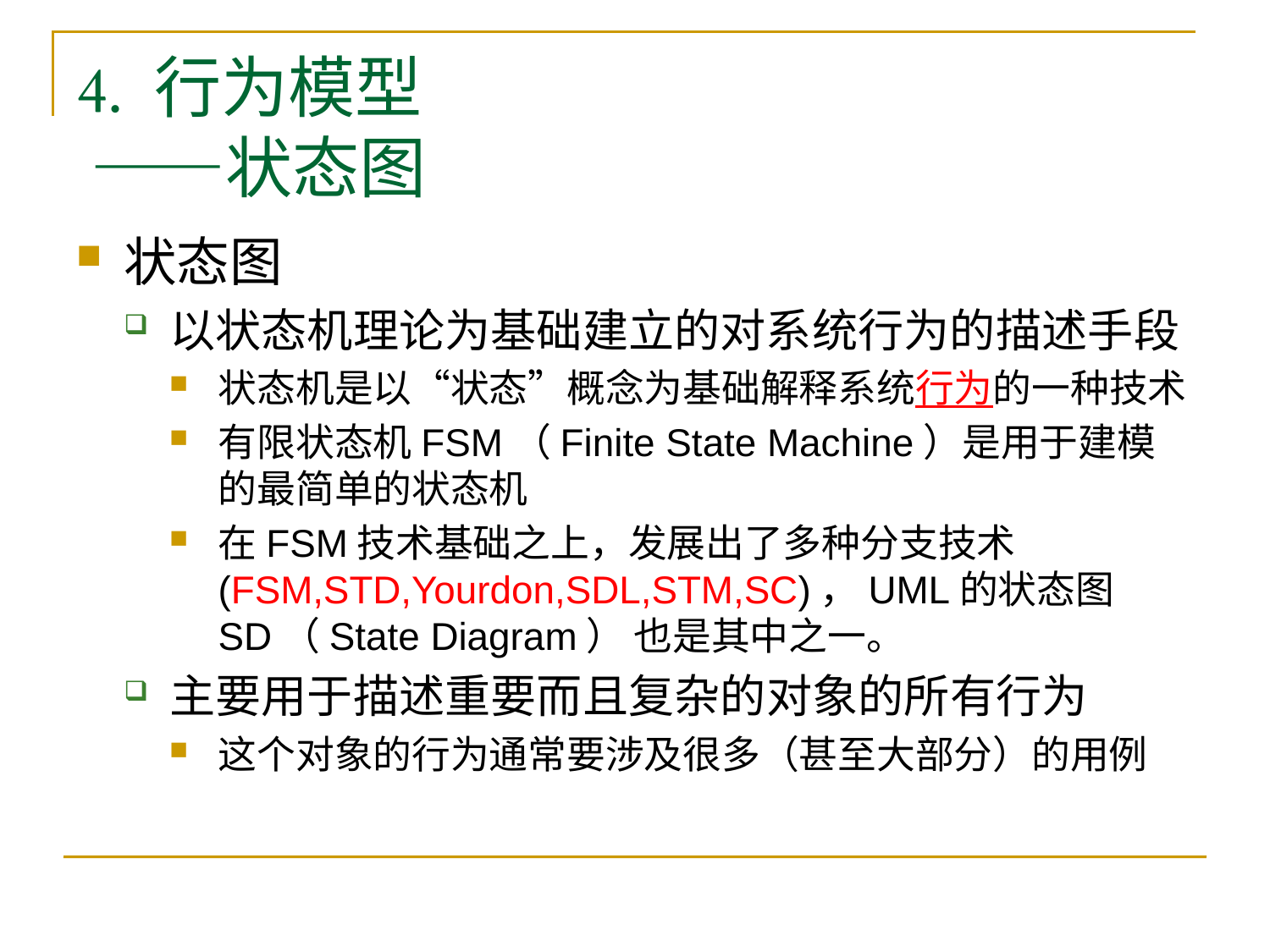

# 4. 行为模型 ——状态图
状态图
以状态机理论为基础建立的对系统行为的描述手段
状态机是以“状态”概念为基础解释系统行为的一种技术
有限状态机FSM（Finite State Machine）是用于建模的最简单的状态机
在FSM技术基础之上，发展出了多种分支技术(FSM,STD,Yourdon,SDL,STM,SC)，UML的状态图SD（State Diagram） 也是其中之一。
主要用于描述重要而且复杂的对象的所有行为
这个对象的行为通常要涉及很多（甚至大部分）的用例